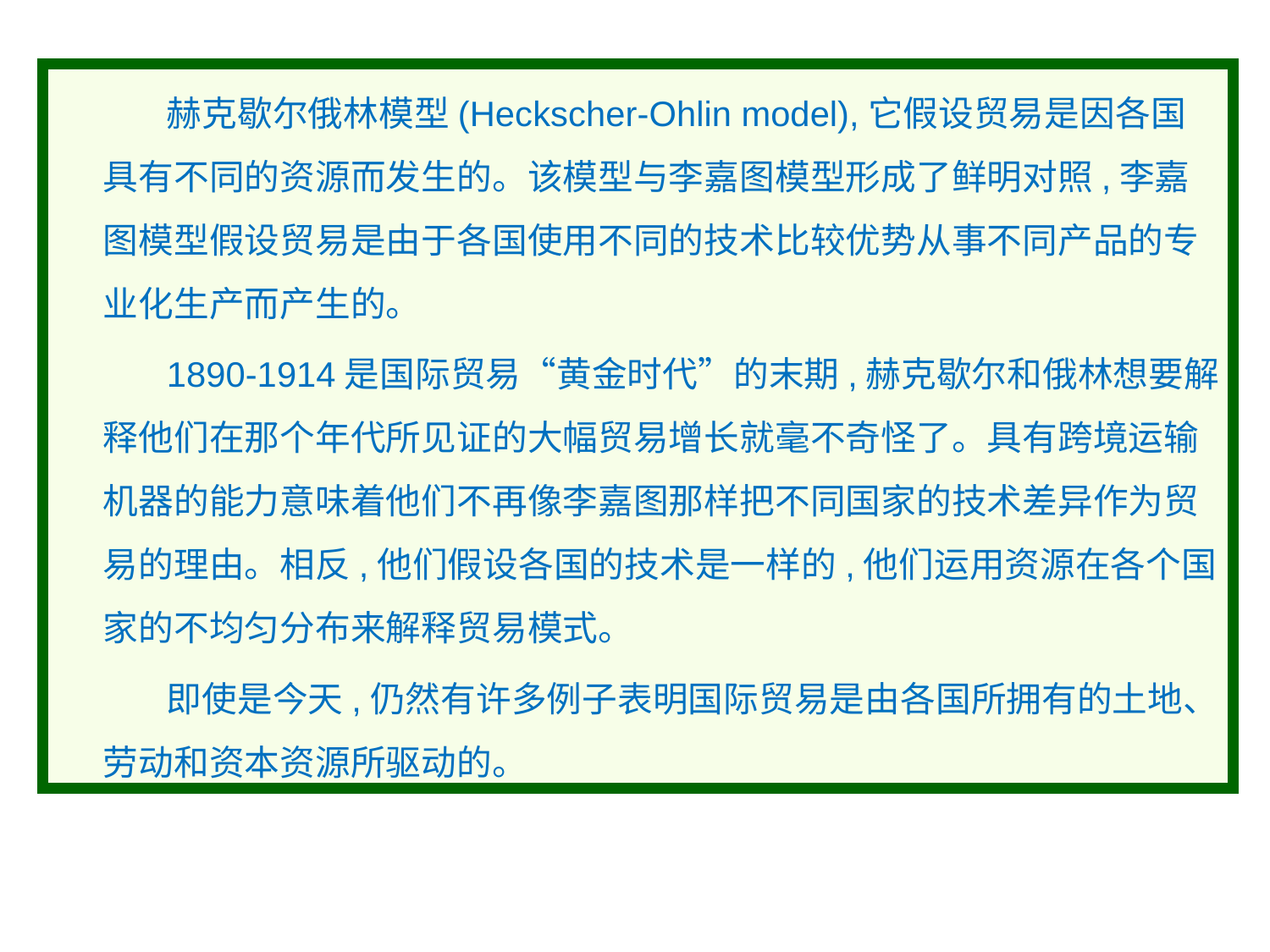

赫克歇尔俄林模型(Heckscher-Ohlin model),它假设贸易是因各国具有不同的资源而发生的。该模型与李嘉图模型形成了鲜明对照,李嘉图模型假设贸易是由于各国使用不同的技术比较优势从事不同产品的专业化生产而产生的。
1890-1914是国际贸易“黄金时代”的末期,赫克歇尔和俄林想要解释他们在那个年代所见证的大幅贸易增长就毫不奇怪了。具有跨境运输机器的能力意味着他们不再像李嘉图那样把不同国家的技术差异作为贸易的理由。相反,他们假设各国的技术是一样的,他们运用资源在各个国家的不均匀分布来解释贸易模式。
即使是今天,仍然有许多例子表明国际贸易是由各国所拥有的土地、劳动和资本资源所驱动的。